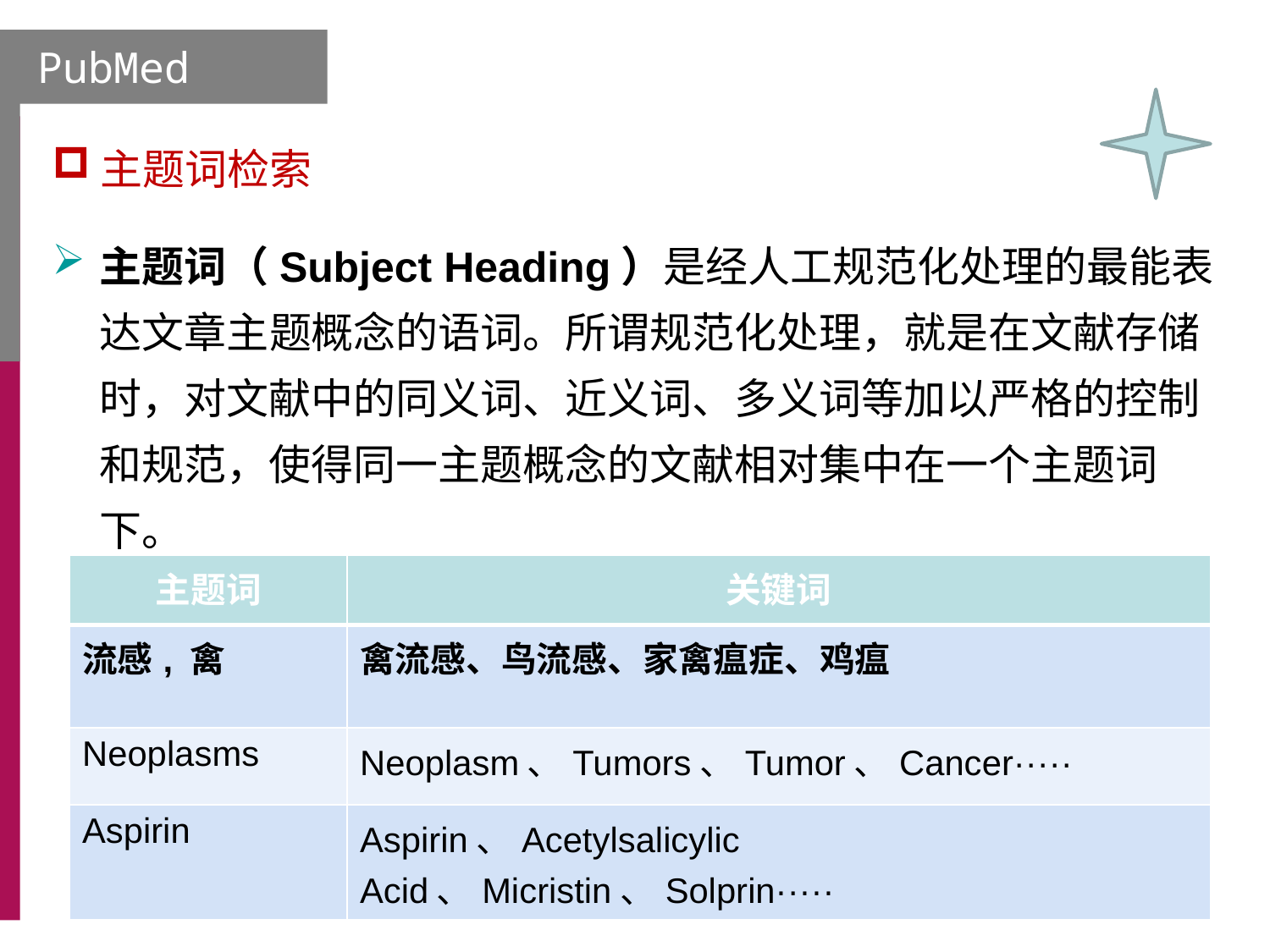

PubMed

主题词检索
主题词（Subject Heading）是经人工规范化处理的最能表达文章主题概念的语词。所谓规范化处理，就是在文献存储时，对文献中的同义词、近义词、多义词等加以严格的控制和规范，使得同一主题概念的文献相对集中在一个主题词下。

| 主题词 | 关键词 |
| --- | --- |
| 流感, 禽 | 禽流感、鸟流感、家禽瘟症、鸡瘟 |
| Neoplasms | Neoplasm、Tumors、Tumor、Cancer····· |
| Aspirin | Aspirin、Acetylsalicylic Acid、Micristin、Solprin····· |